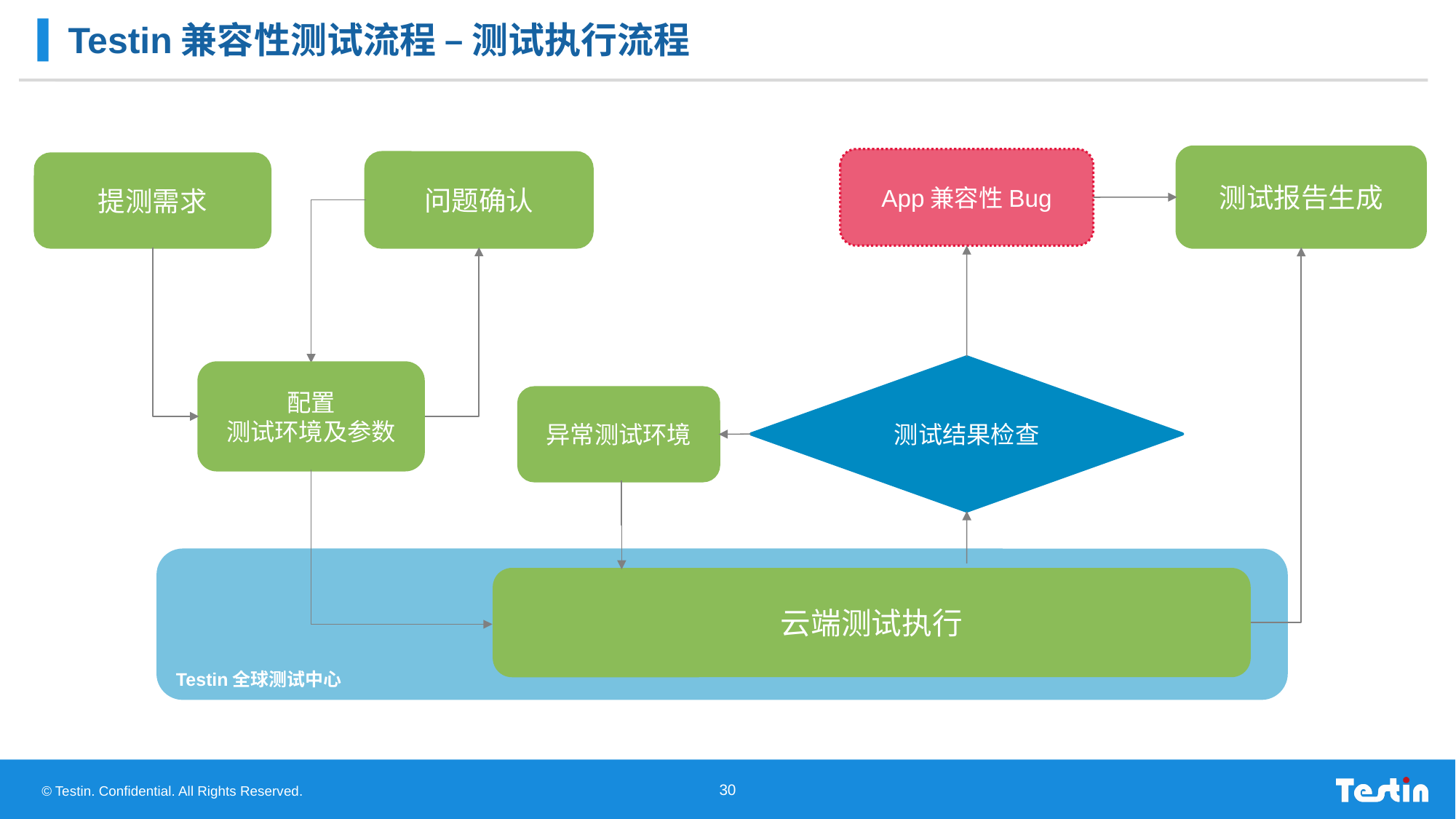

# Testin兼容性测试流程 – 测试执行流程
测试报告生成
App兼容性Bug
问题确认
提测需求
测试结果检查
配置
测试环境及参数
异常测试环境

Testin全球测试中心
云端测试执行
30
© Testin. Confidential. All Rights Reserved.